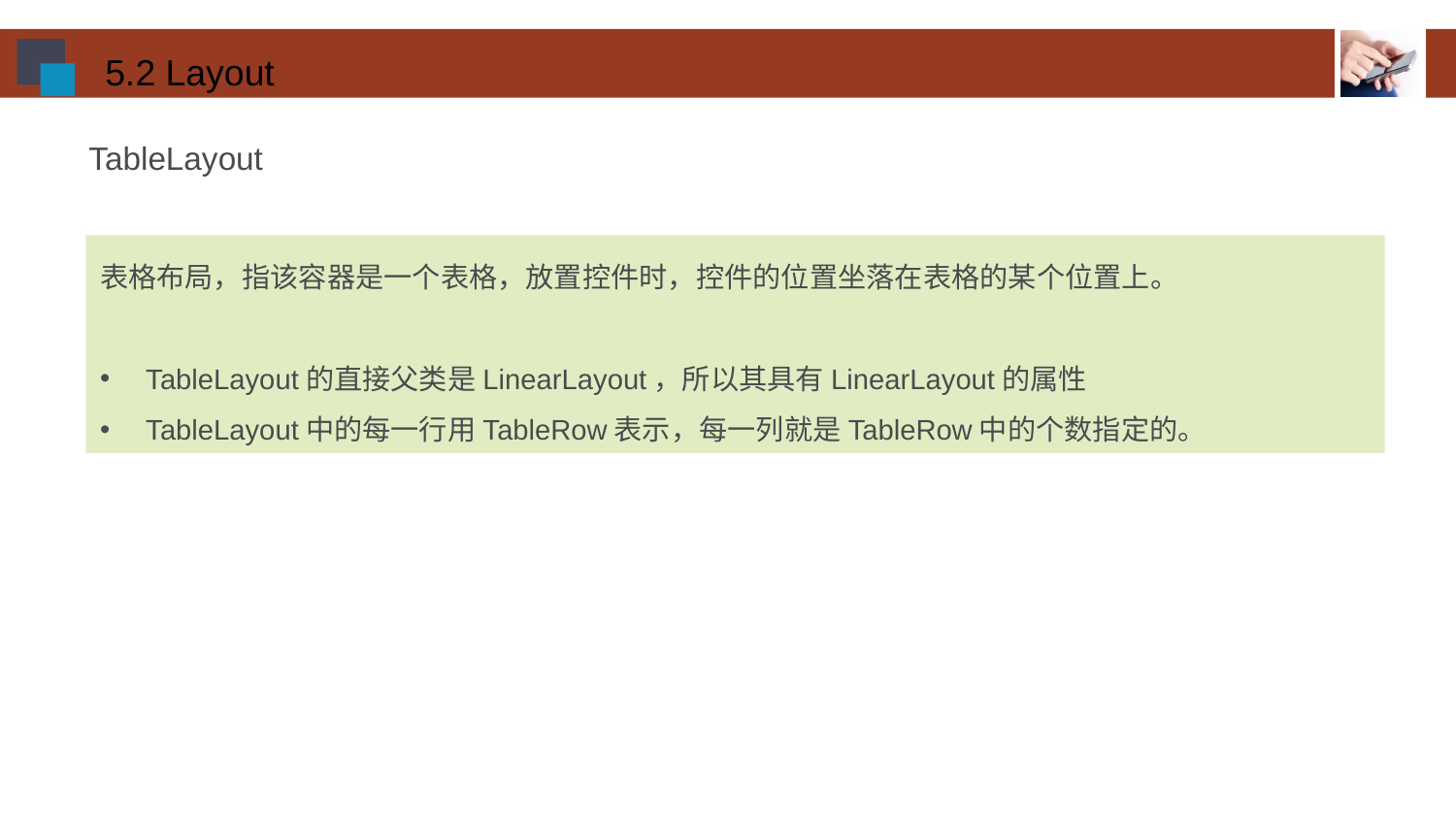

5.2 Layout

TableLayout

表格布局，指该容器是一个表格，放置控件时，控件的位置坐落在表格的某个位置上。

TableLayout的直接父类是LinearLayout，所以其具有LinearLayout的属性
TableLayout中的每一行用TableRow表示，每一列就是TableRow中的个数指定的。